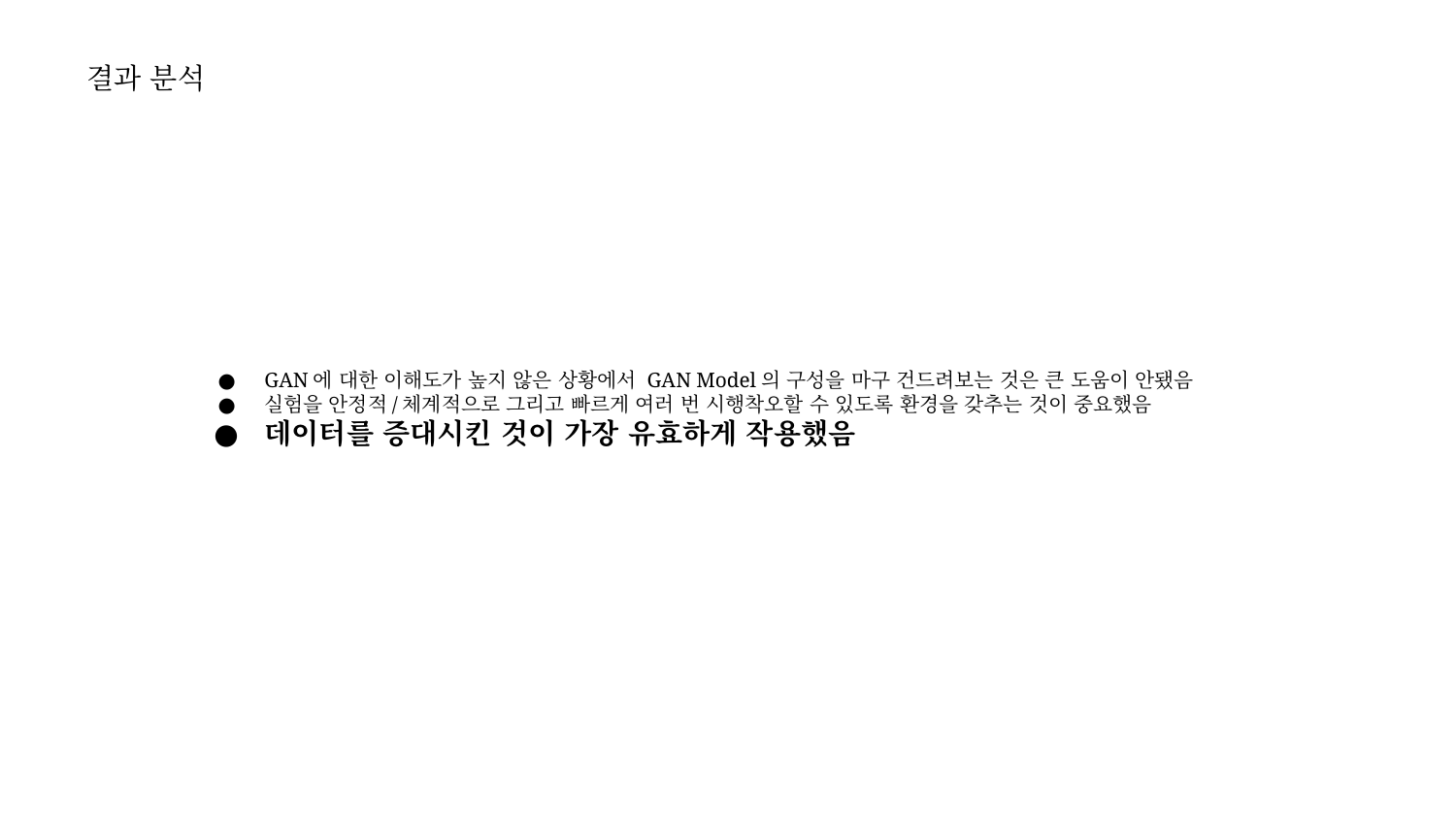

결과 분석
GAN에 대한 이해도가 높지 않은 상황에서 GAN Model의 구성을 마구 건드려보는 것은 큰 도움이 안됐음
실험을 안정적/체계적으로 그리고 빠르게 여러 번 시행착오할 수 있도록 환경을 갖추는 것이 중요했음
데이터를 증대시킨 것이 가장 유효하게 작용했음